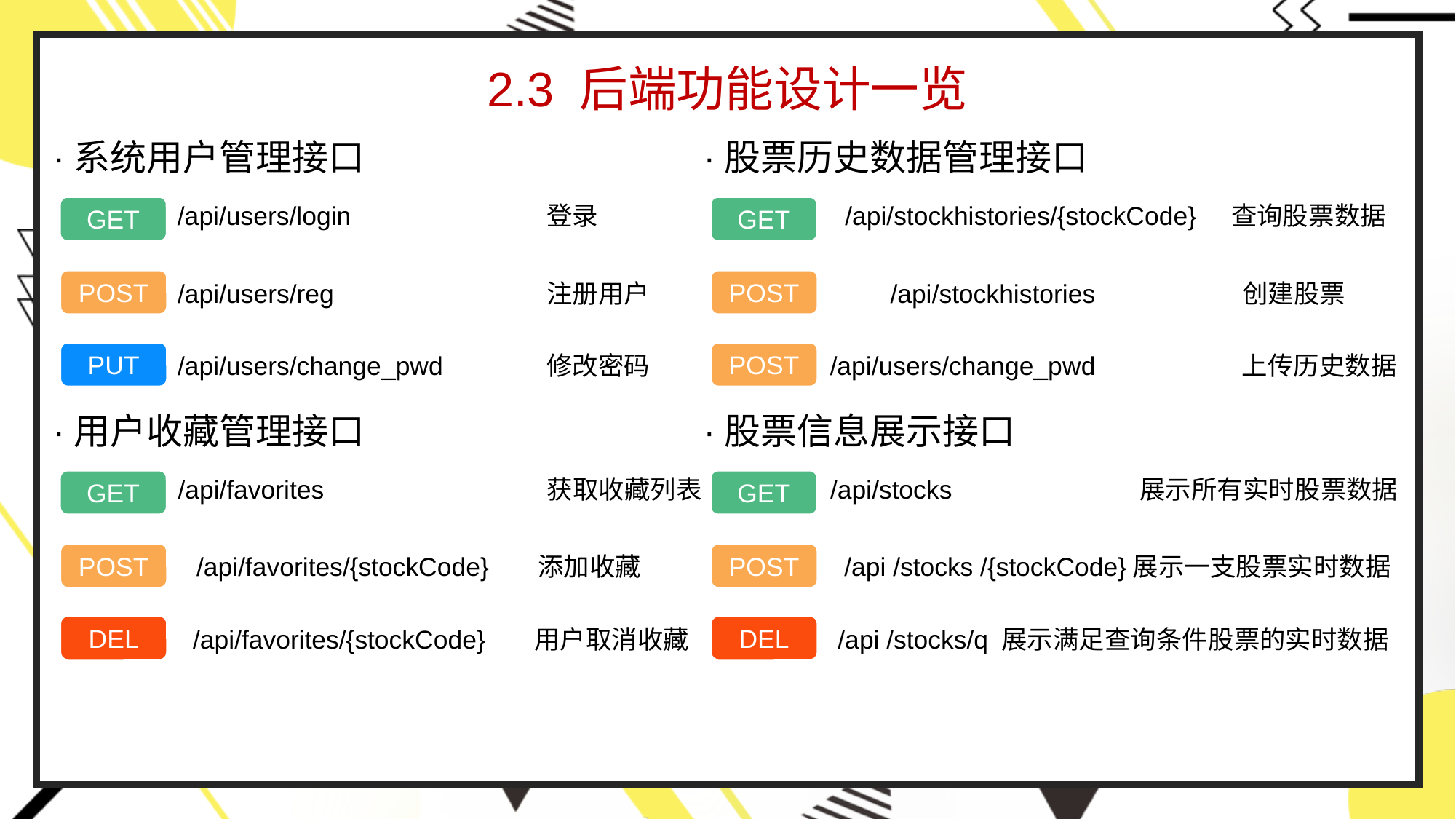

2.3 后端功能设计一览

·系统用户管理接口
·股票历史数据管理接口
/api/users/login		     登录
/api/stockhistories/{stockCode}    查询股票数据
GET
GET
POST
POST
/api/users/reg  		     注册用户
/api/stockhistories	                  创建股票
PUT
POST
/api/users/change_pwd  	     修改密码
/api/users/change_pwd  	           上传历史数据
·用户收藏管理接口
·股票信息展示接口
/api/favorites		     获取收藏列表
/api/stocks	            展示所有实时股票数据
GET
GET
POST
POST
/api/favorites/{stockCode}      添加收藏
/api /stocks /{stockCode}展示一支股票实时数据
DEL
DEL
/api/favorites/{stockCode}      用户取消收藏
/api /stocks/q 展示满足查询条件股票的实时数据